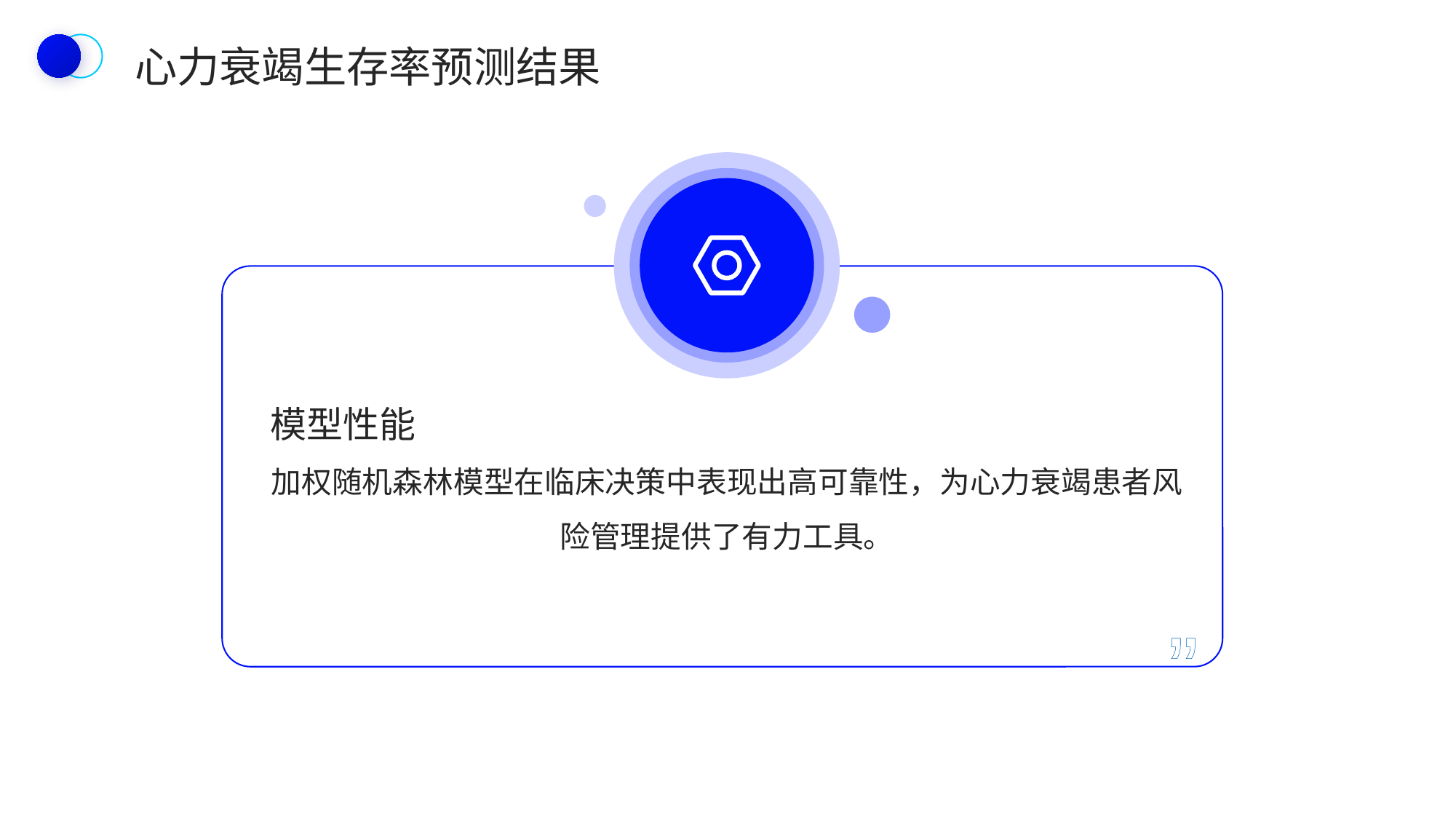

心力衰竭生存率预测结果

模型性能
加权随机森林模型在临床决策中表现出高可靠性，为心力衰竭患者风险管理提供了有力工具。
”